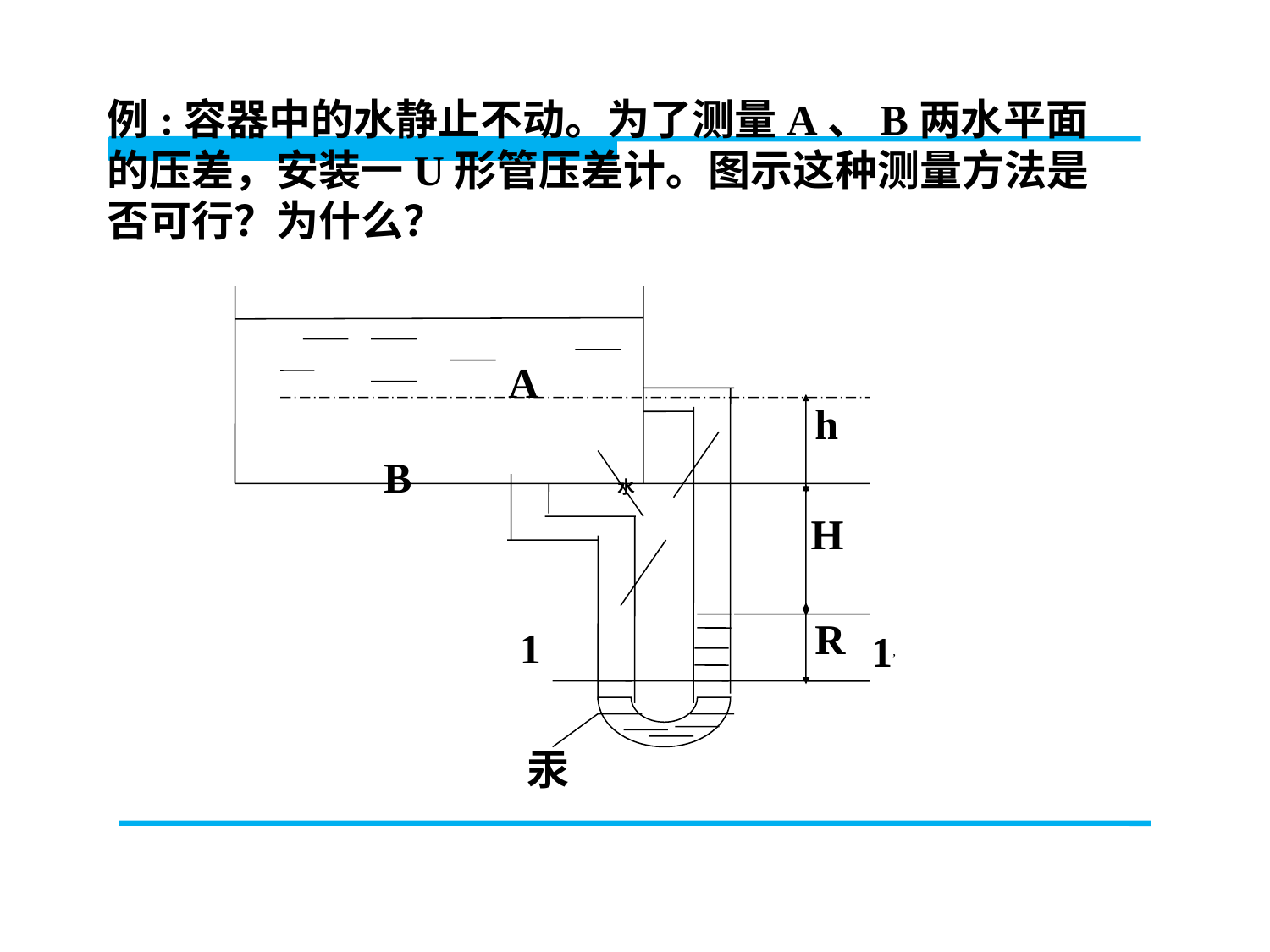

例:容器中的水静止不动。为了测量A、B两水平面的压差，安装一U形管压差计。图示这种测量方法是否可行？为什么？

A

h

B

水

H

R

1
1’

汞